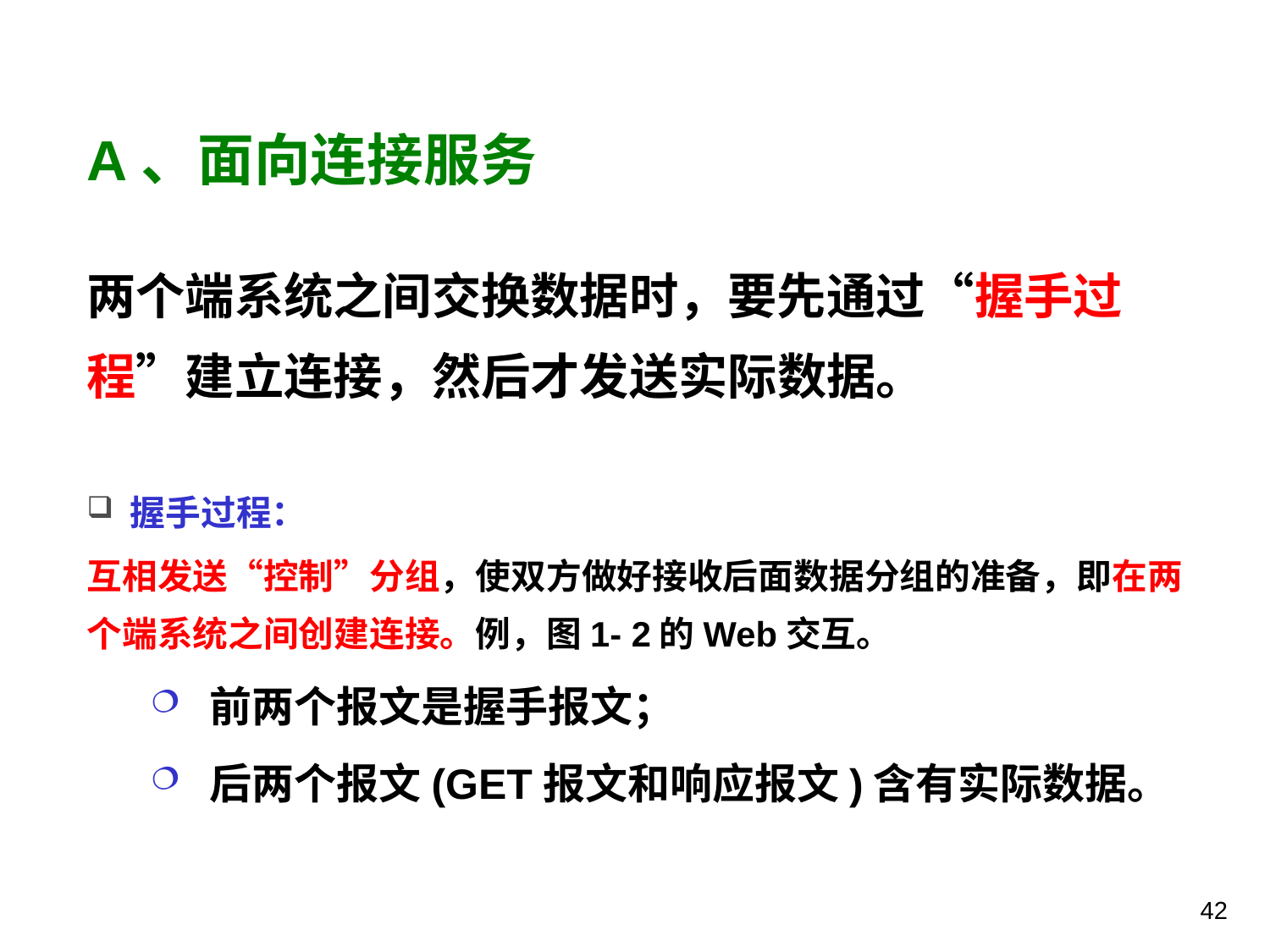

# A、面向连接服务
两个端系统之间交换数据时，要先通过“握手过程”建立连接，然后才发送实际数据。

 握手过程：
互相发送“控制”分组，使双方做好接收后面数据分组的准备，即在两个端系统之间创建连接。例，图1- 2的Web交互。
 前两个报文是握手报文；
 后两个报文(GET报文和响应报文)含有实际数据。
42